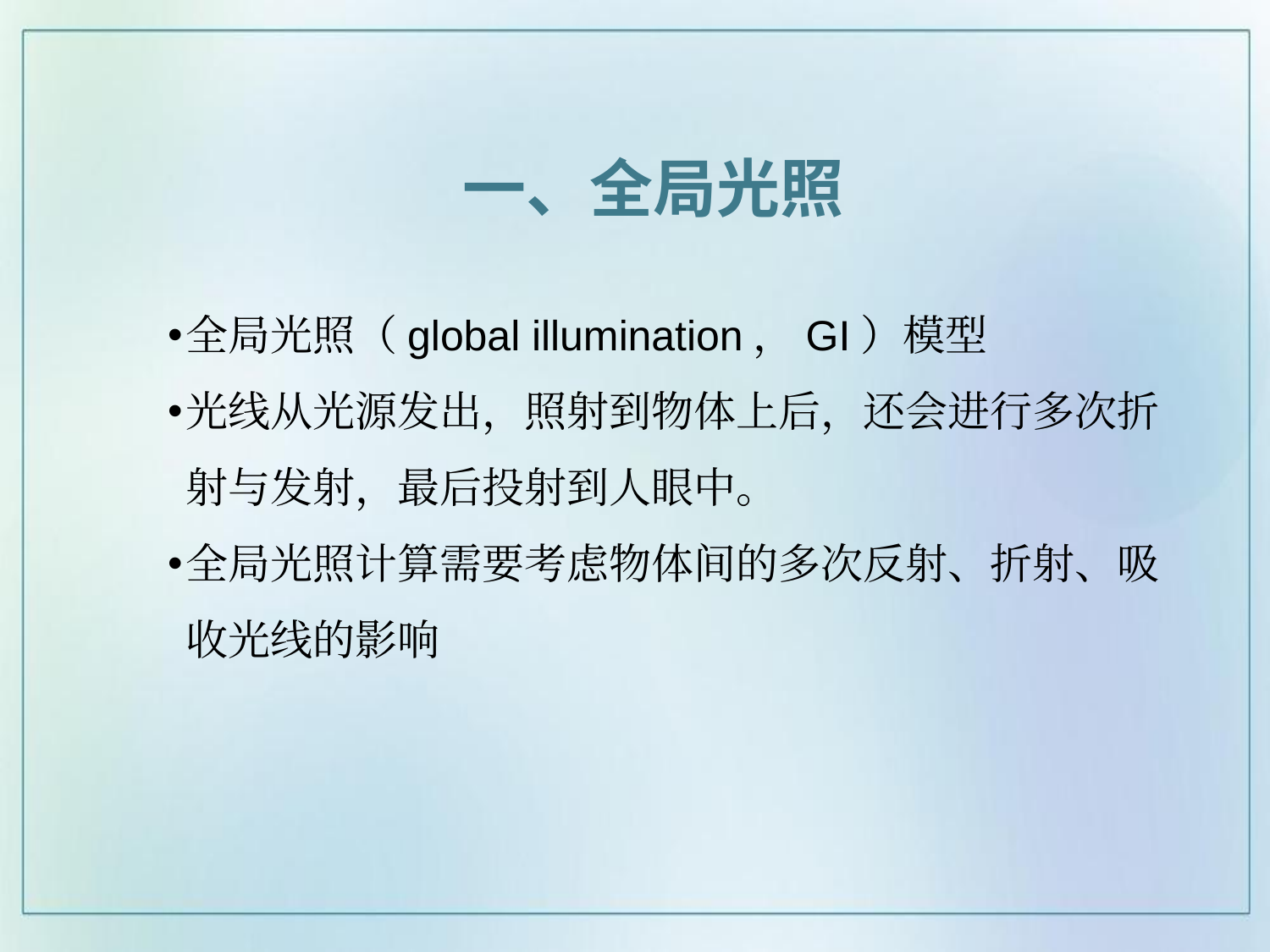

一、全局光照
全局光照（global illumination，GI）模型
光线从光源发出，照射到物体上后，还会进行多次折射与发射，最后投射到人眼中。
全局光照计算需要考虑物体间的多次反射、折射、吸收光线的影响